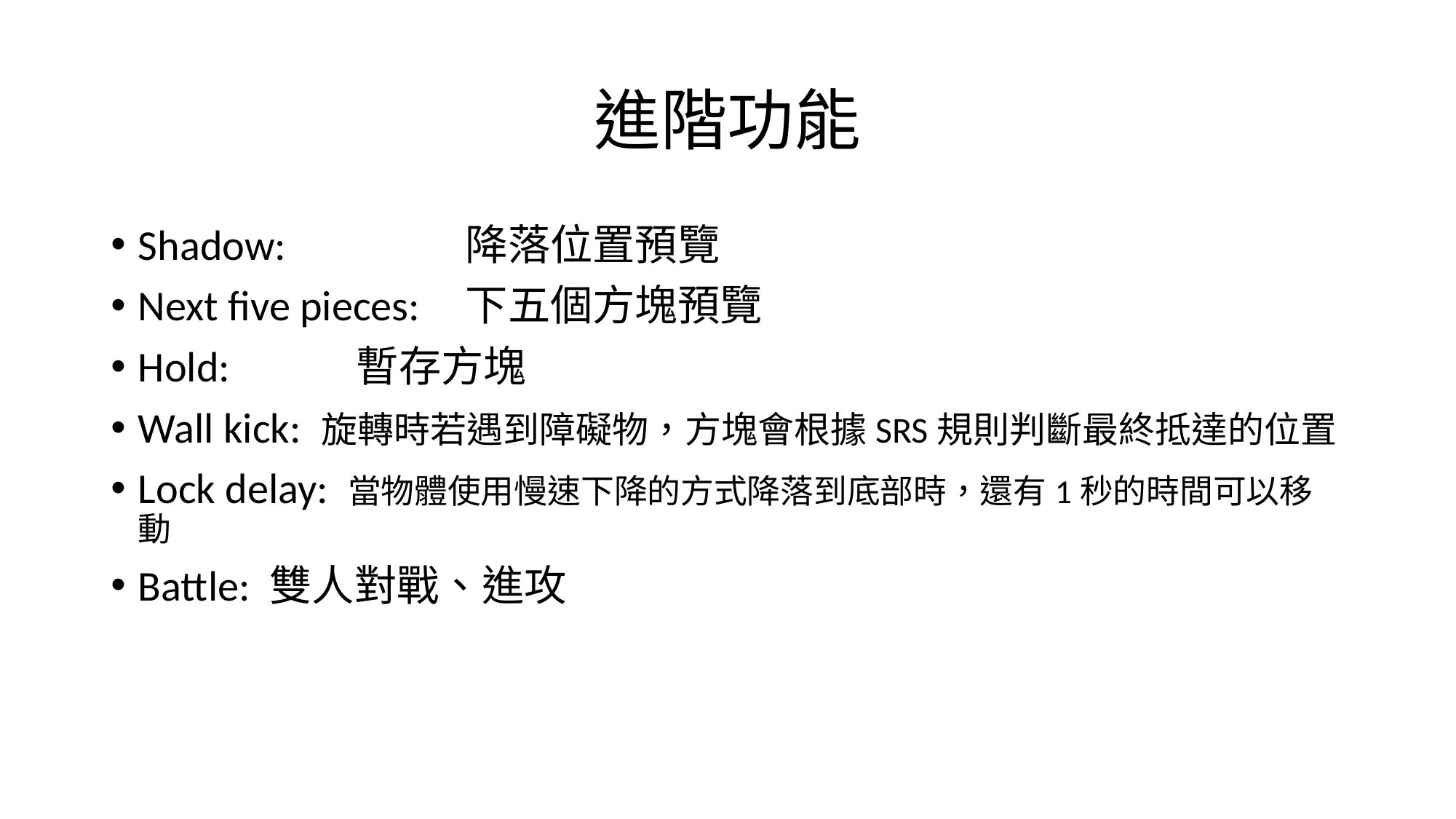

# 進階功能
Shadow: 		降落位置預覽
Next five pieces: 	下五個方塊預覽
Hold: 		暫存方塊
Wall kick: 旋轉時若遇到障礙物，方塊會根據SRS規則判斷最終抵達的位置
Lock delay: 當物體使用慢速下降的方式降落到底部時，還有1秒的時間可以移動
Battle: 雙人對戰、進攻